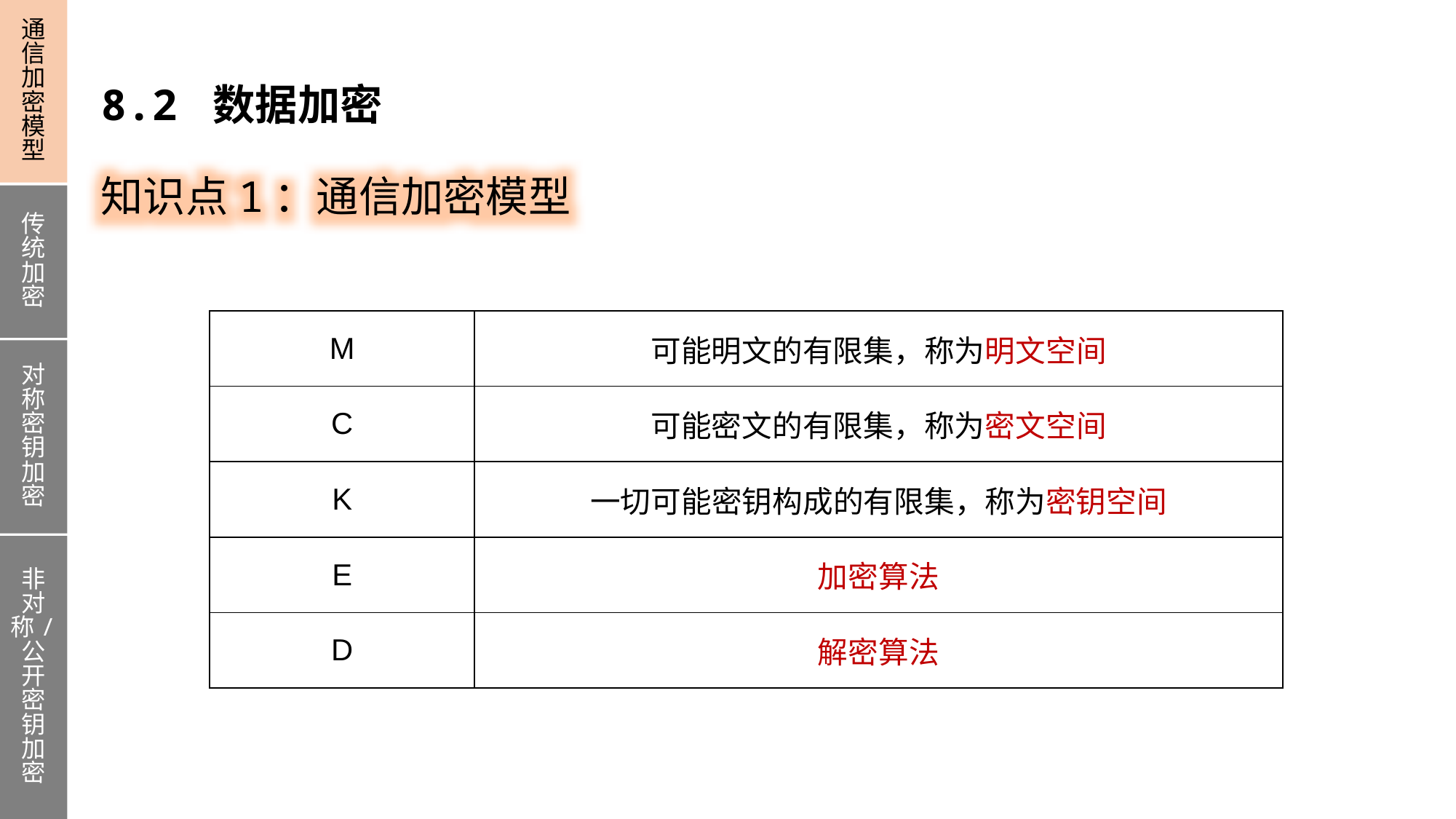

通信加密模型
传统加密
对称密钥加密
非对称/公开密钥加密
8.2 数据加密
知识点1：通信加密模型
| M | 可能明文的有限集，称为明文空间 |
| --- | --- |
| C | 可能密文的有限集，称为密文空间 |
| K | 一切可能密钥构成的有限集，称为密钥空间 |
| E | 加密算法 |
| D | 解密算法 |